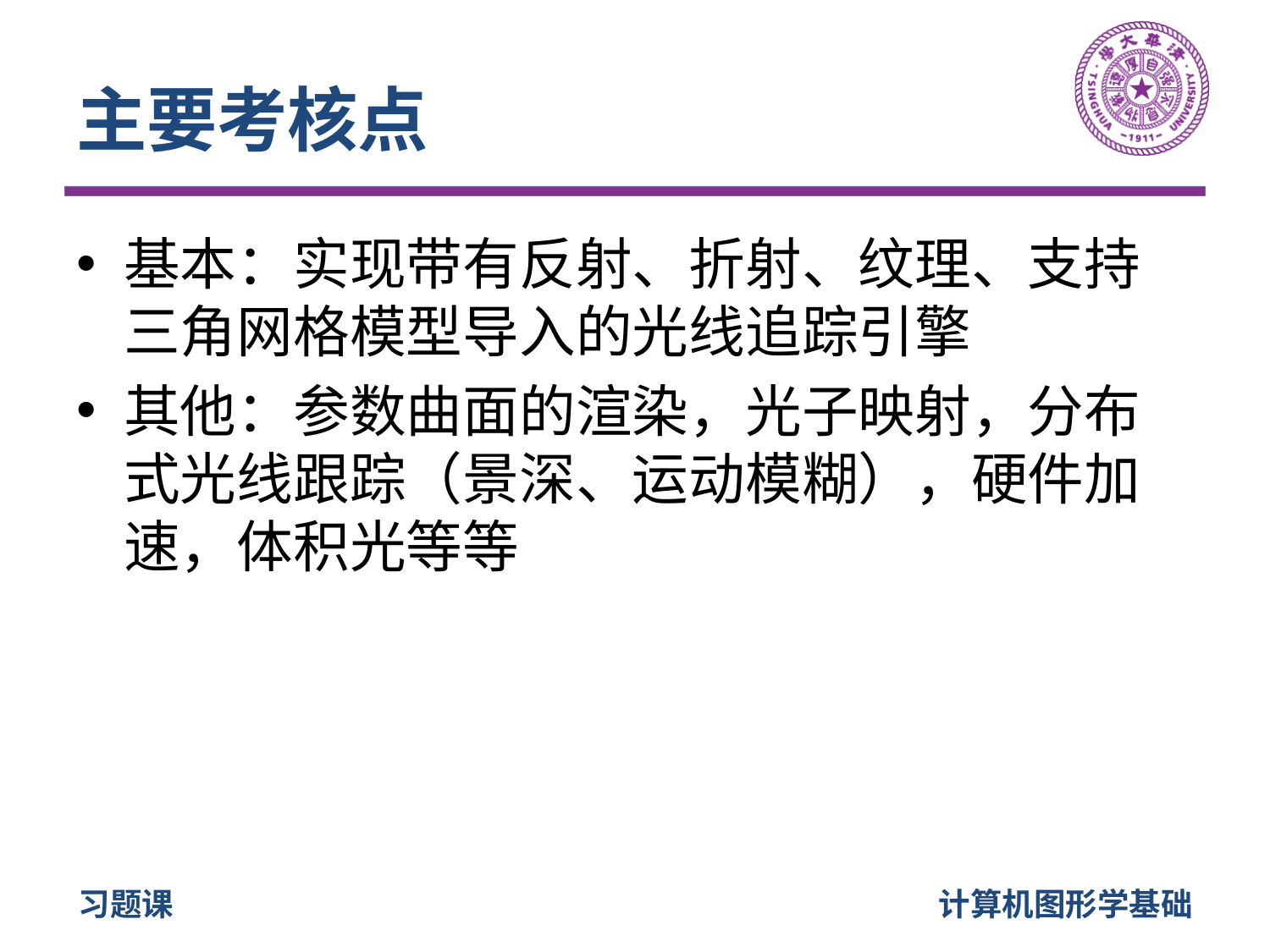

# 主要考核点
基本：实现带有反射、折射、纹理、支持三角网格模型导入的光线追踪引擎
其他：参数曲面的渲染，光子映射，分布式光线跟踪（景深、运动模糊），硬件加速，体积光等等